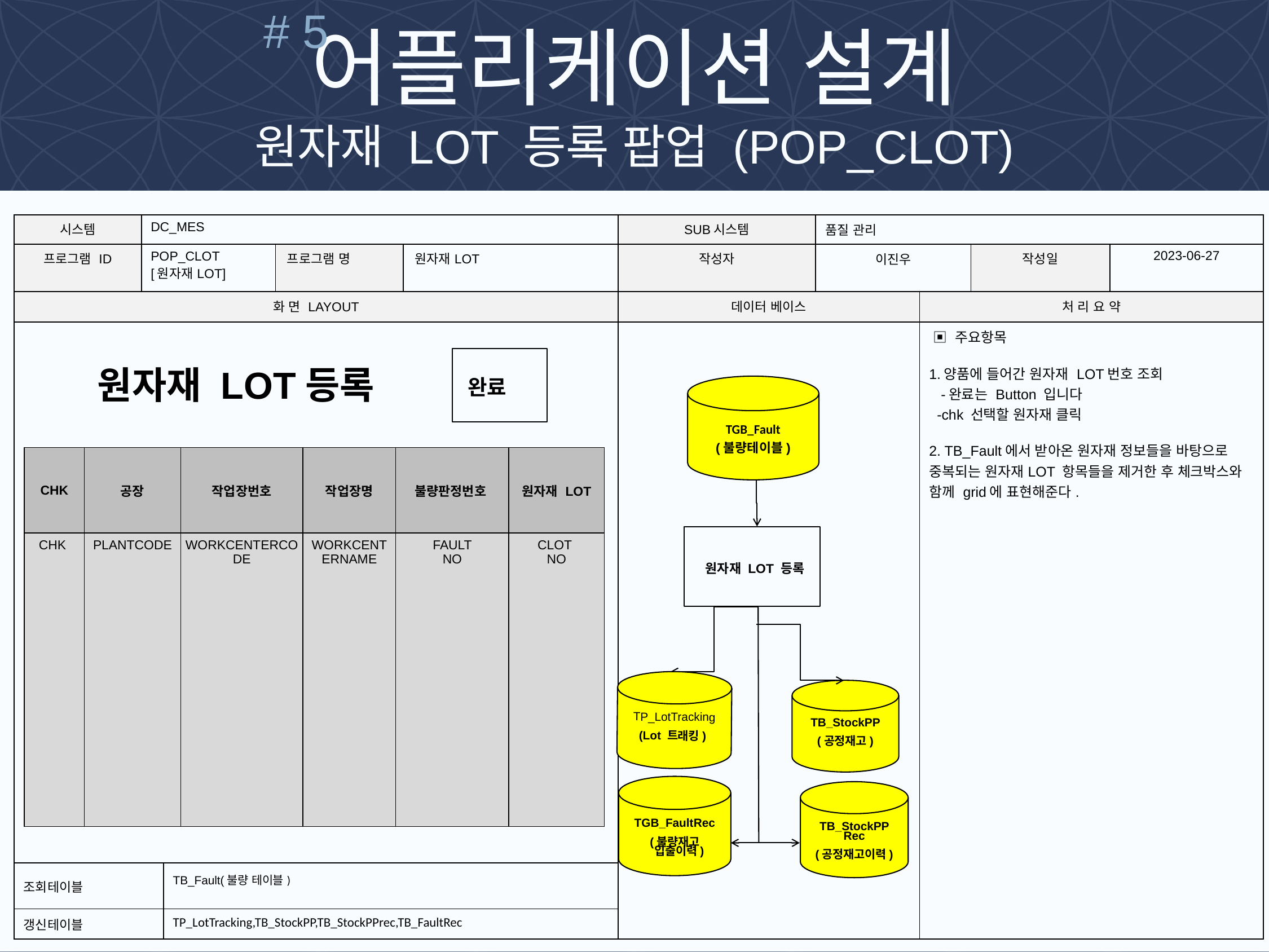

# 5
어플리케이션 설계
원자재 LOT 등록 팝업 (POP_CLOT)

| 시스템 | DC\_MES |  |  |  | SUB시스템 | 품질 관리 |  |  |  |
| --- | --- | --- | --- | --- | --- | --- | --- | --- | --- |
| 프로그램 ID | POP\_CLOT [원자재LOT] |  | 프로그램 명 | 원자재LOT | 작성자 | 이진우 |  | 작성일 | 2023-06-27 |
| 화 면 LAYOUT |  |  |  |  | 데이터 베이스 |  | 처 리 요 약 |  |  |
|  |  |  |  |  |  |  | ▣ 주요항목 1.양품에 들어간 원자재 LOT번호 조회 -완료는 Button 입니다 -chk 선택할 원자재 클릭 2. TB\_Fault에서 받아온 원자재 정보들을 바탕으로 중복되는 원자재LOT 항목들을 제거한 후 체크박스와 함께 grid에 표현해준다. |  |  |
| 조회테이블 |  | TB\_Fault(불량 테이블) |  |  |  |  |  |  |  |
| 갱신테이블 |  | TP\_LotTracking,TB\_StockPP,TB\_StockPPrec,TB\_FaultRec |  |  |  |  |  |  |  |
원자재 LOT등록

완료

TGB_Fault
(불량테이블)
 원자재 LOT 등록
TP_LotTracking

(Lot 트래킹)
TB_StockPP

(공정재고)

TGB_FaultRec

(불량재고
  입출이력)

TB_StockPP
Rec

(공정재고이력)
| CHK | 공장 | 작업장번호 | 작업장명 | 불량판정번호 | 원자재 LOT |
| --- | --- | --- | --- | --- | --- |
| CHK | PLANTCODE | WORKCENTERCODE | WORKCENTERNAME | FAULT NO | CLOT NO |